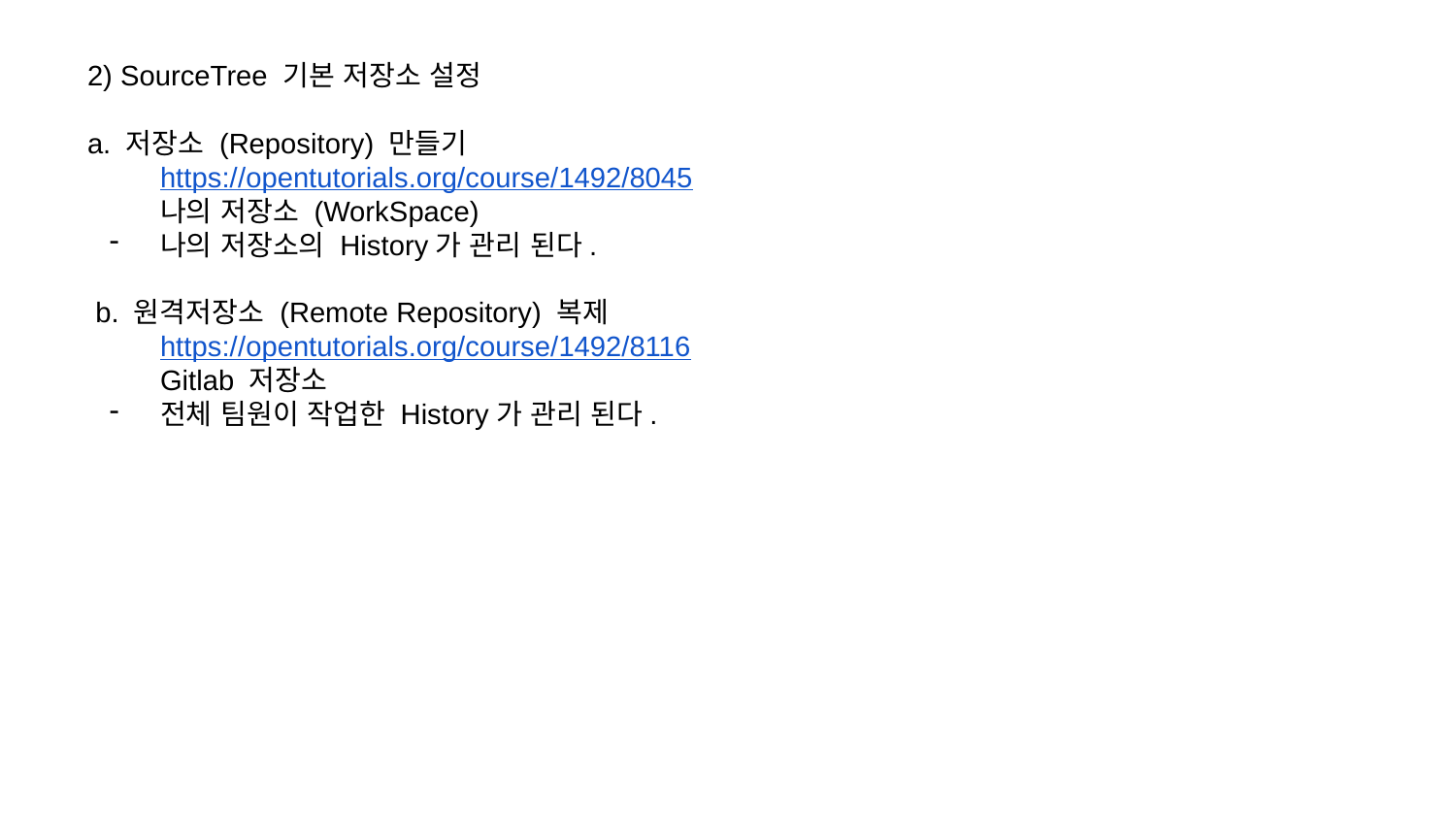

2) SourceTree 기본 저장소 설정

a. 저장소 (Repository) 만들기
https://opentutorials.org/course/1492/8045
나의 저장소 (WorkSpace)
나의 저장소의 History가 관리 된다.

 b. 원격저장소 (Remote Repository) 복제
https://opentutorials.org/course/1492/8116
Gitlab 저장소
전체 팀원이 작업한 History가 관리 된다.